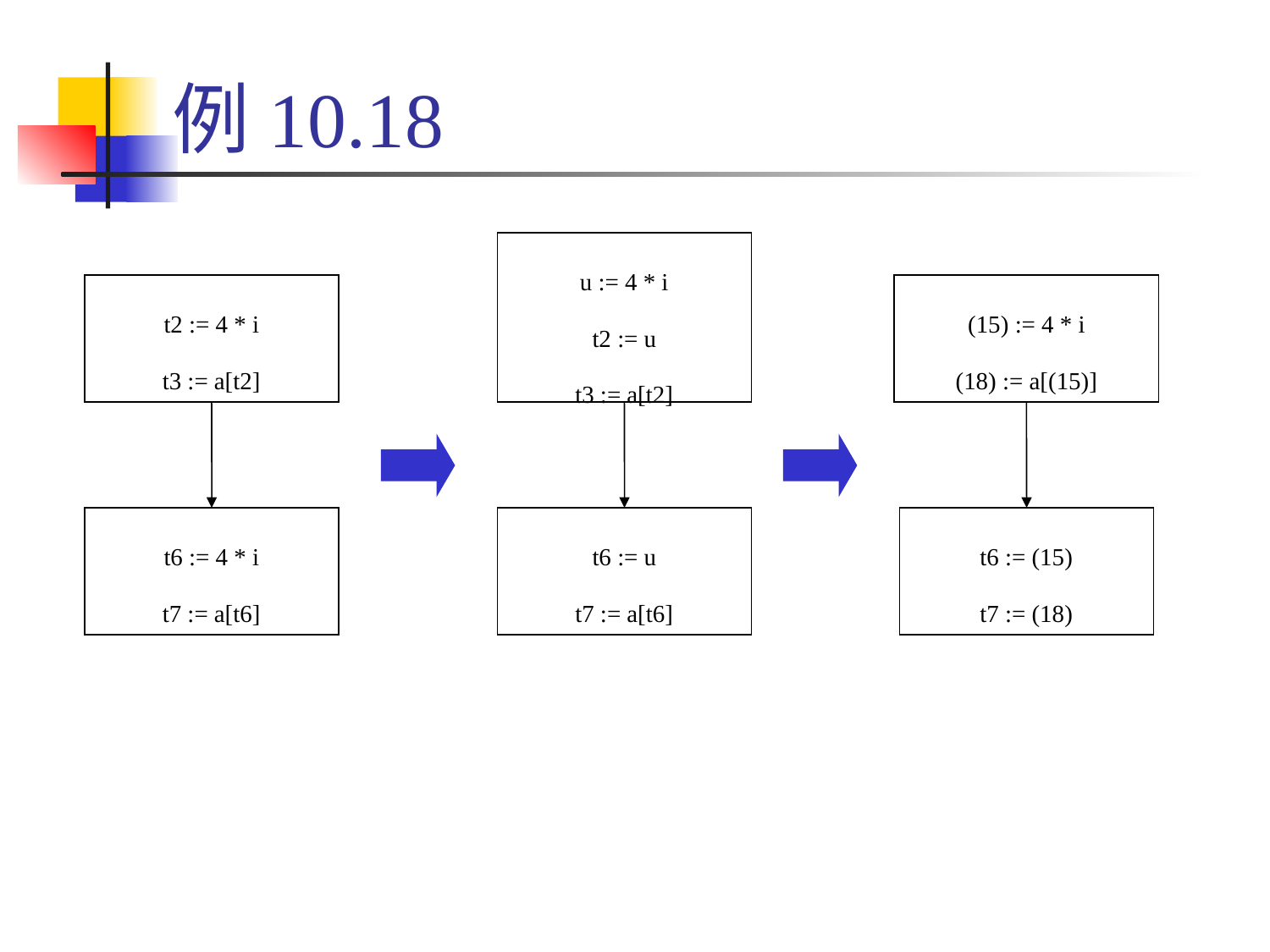

# 例10.18
u := 4 * i
t2 := u
t3 := a[t2]
t2 := 4 * i
t3 := a[t2]
(15) := 4 * i
(18) := a[(15)]

t6 := 4 * i
t7 := a[t6]
t6 := u
t7 := a[t6]
t6 := (15)
t7 := (18)